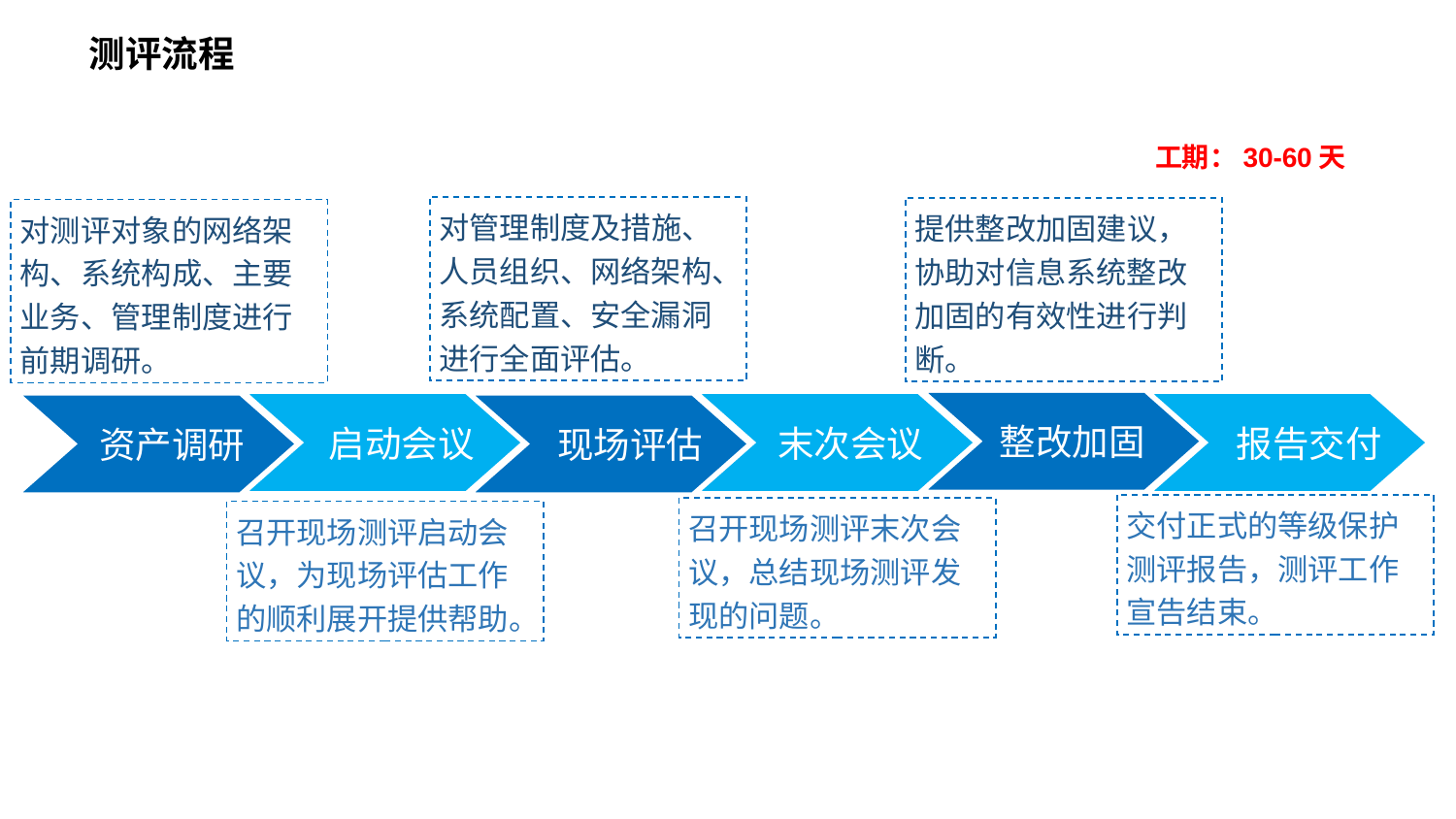

# 测评流程
工期：30-60天
对管理制度及措施、人员组织、网络架构、系统配置、安全漏洞进行全面评估。
提供整改加固建议，协助对信息系统整改加固的有效性进行判断。
对测评对象的网络架构、系统构成、主要业务、管理制度进行前期调研。

  整改加固

   启动会议

   末次会议

   报告交付

   资产调研

   现场评估
   报告交付
交付正式的等级保护测评报告，测评工作宣告结束。
召开现场测评末次会议，总结现场测评发现的问题。
召开现场测评启动会议，为现场评估工作的顺利展开提供帮助。